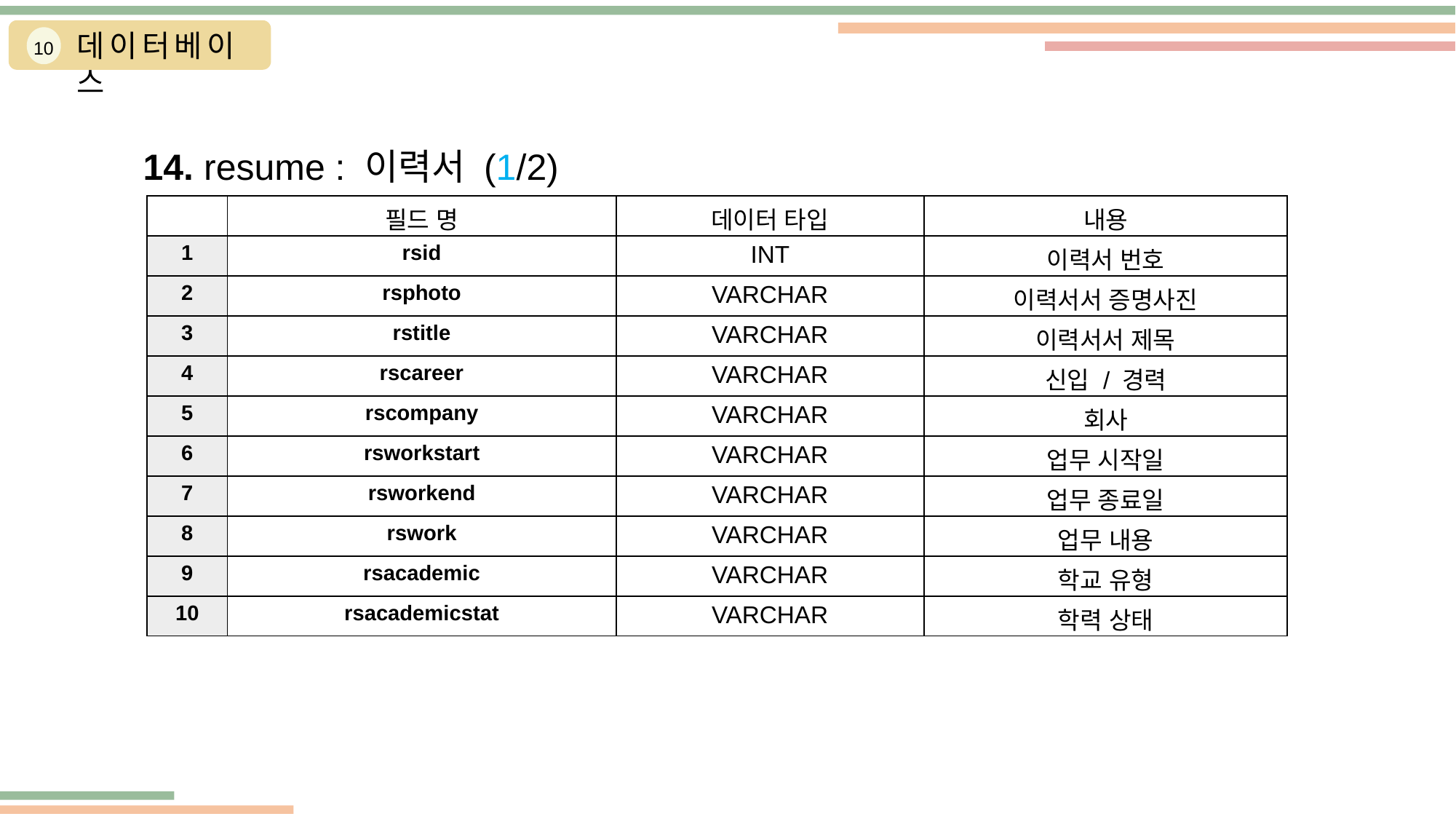

데이터베이스

10

14. resume : 이력서 (1/2)
|  | 필드 명 | 데이터 타입 | 내용 |
| --- | --- | --- | --- |
| 1 | rsid | INT | 이력서 번호 |
| 2 | rsphoto | VARCHAR | 이력서서 증명사진 |
| 3 | rstitle | VARCHAR | 이력서서 제목 |
| 4 | rscareer | VARCHAR | 신입 / 경력 |
| 5 | rscompany | VARCHAR | 회사 |
| 6 | rsworkstart | VARCHAR | 업무 시작일 |
| 7 | rsworkend | VARCHAR | 업무 종료일 |
| 8 | rswork | VARCHAR | 업무 내용 |
| 9 | rsacademic | VARCHAR | 학교 유형 |
| 10 | rsacademicstat | VARCHAR | 학력 상태 |